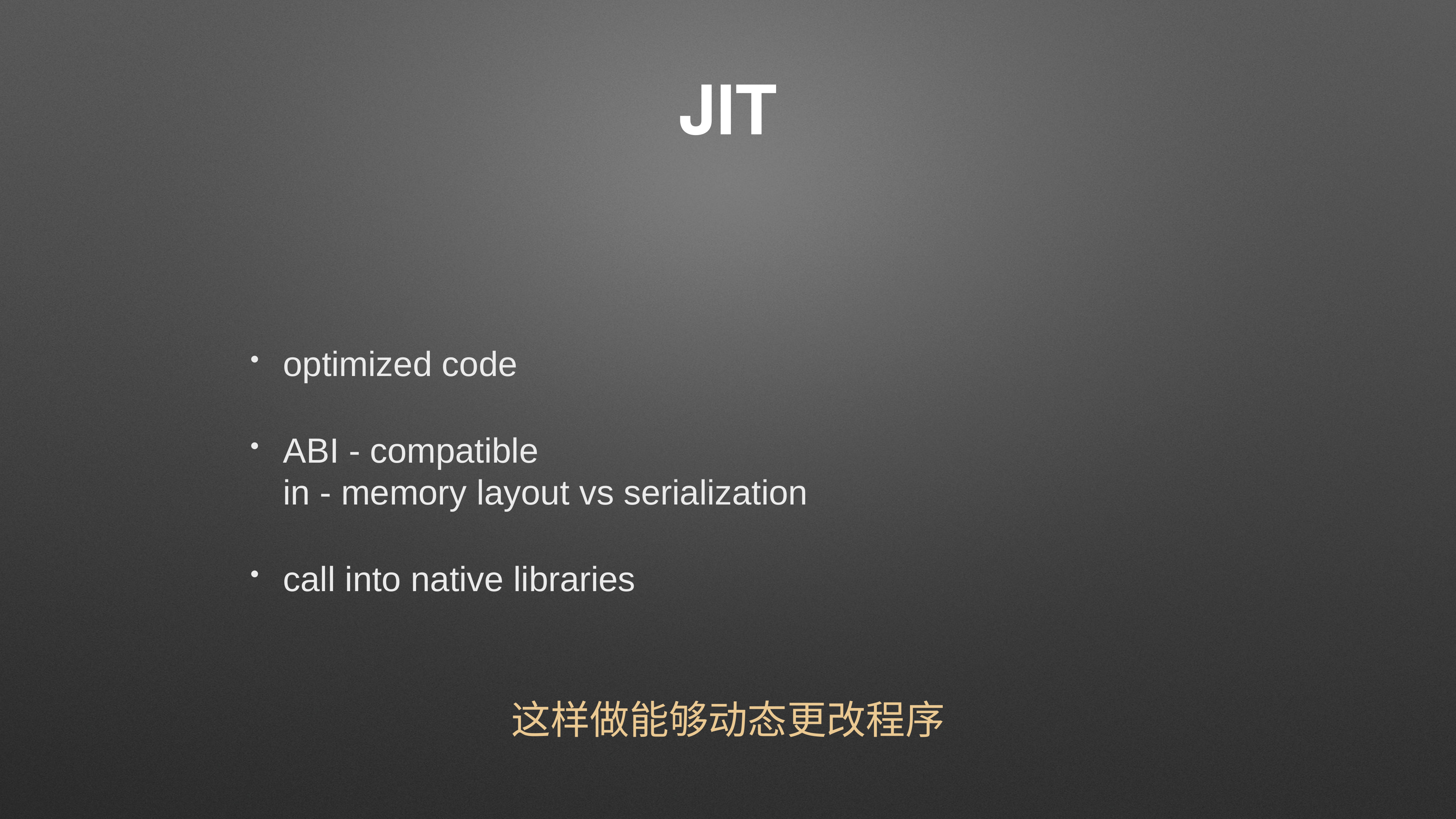

# JIT
optimized code
ABI - compatible
in - memory layout vs serialization
call into native libraries
这样做能够动态更改程序